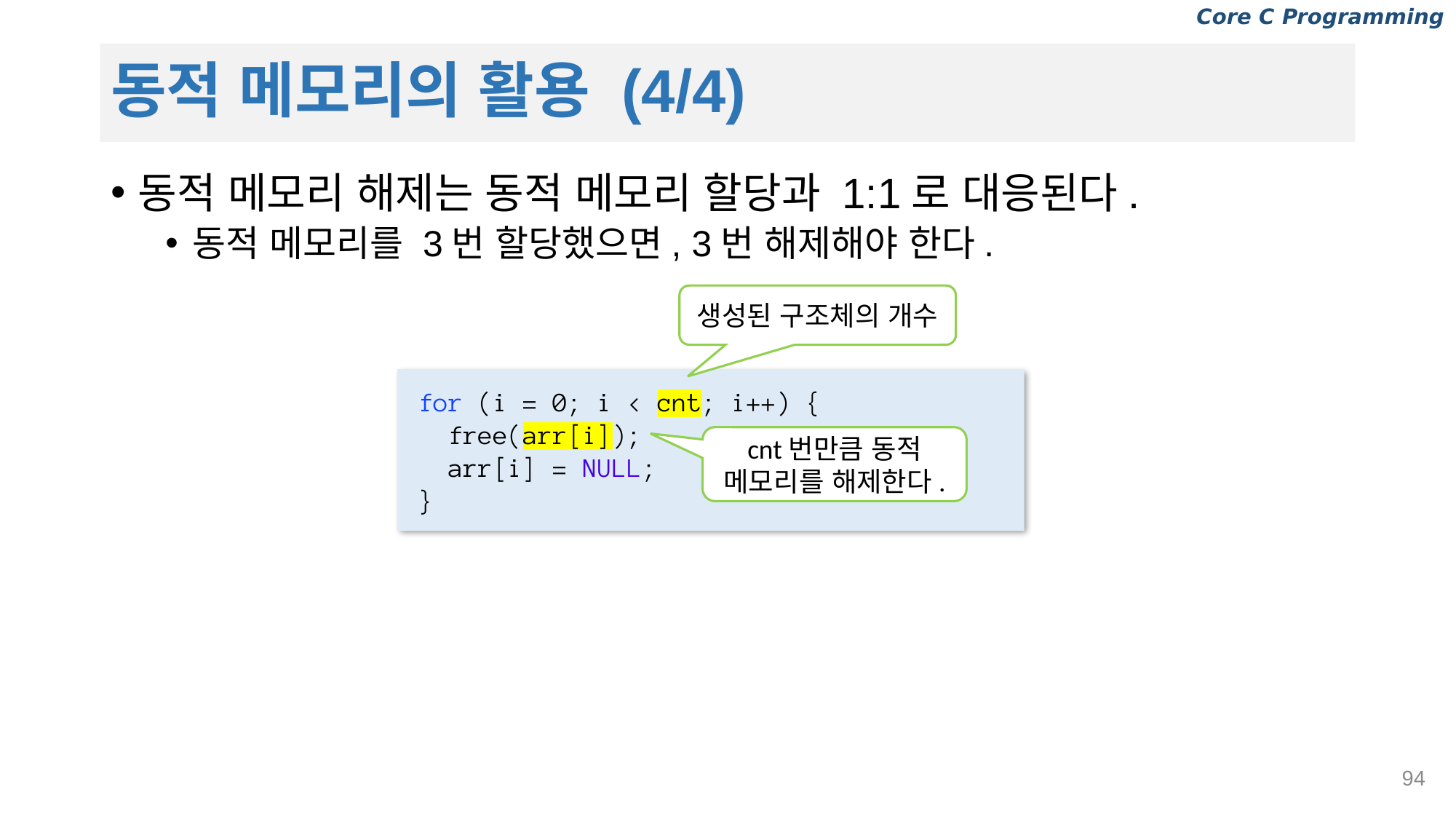

# 동적 메모리의 활용 (4/4)
동적 메모리 해제는 동적 메모리 할당과 1:1로 대응된다.
동적 메모리를 3번 할당했으면, 3번 해제해야 한다.
생성된 구조체의 개수
for (i = 0; i < cnt; i++) {
  free(arr[i]);
  arr[i] = NULL;
}
cnt번만큼 동적 메모리를 해제한다.
94